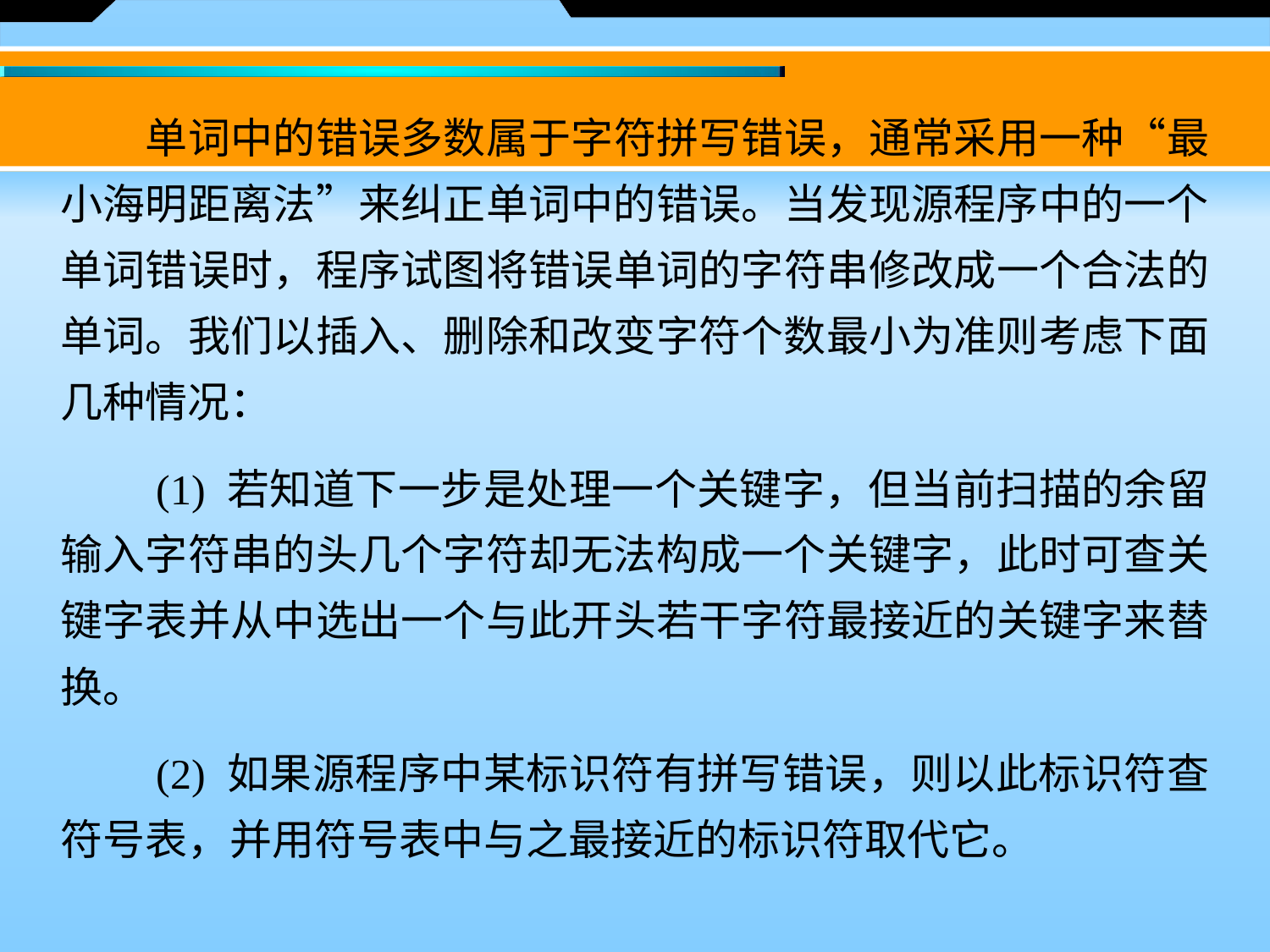

单词中的错误多数属于字符拼写错误，通常采用一种“最小海明距离法”来纠正单词中的错误。当发现源程序中的一个单词错误时，程序试图将错误单词的字符串修改成一个合法的单词。我们以插入、删除和改变字符个数最小为准则考虑下面几种情况：
　　(1) 若知道下一步是处理一个关键字，但当前扫描的余留输入字符串的头几个字符却无法构成一个关键字，此时可查关键字表并从中选出一个与此开头若干字符最接近的关键字来替换。
　　(2) 如果源程序中某标识符有拼写错误，则以此标识符查符号表，并用符号表中与之最接近的标识符取代它。